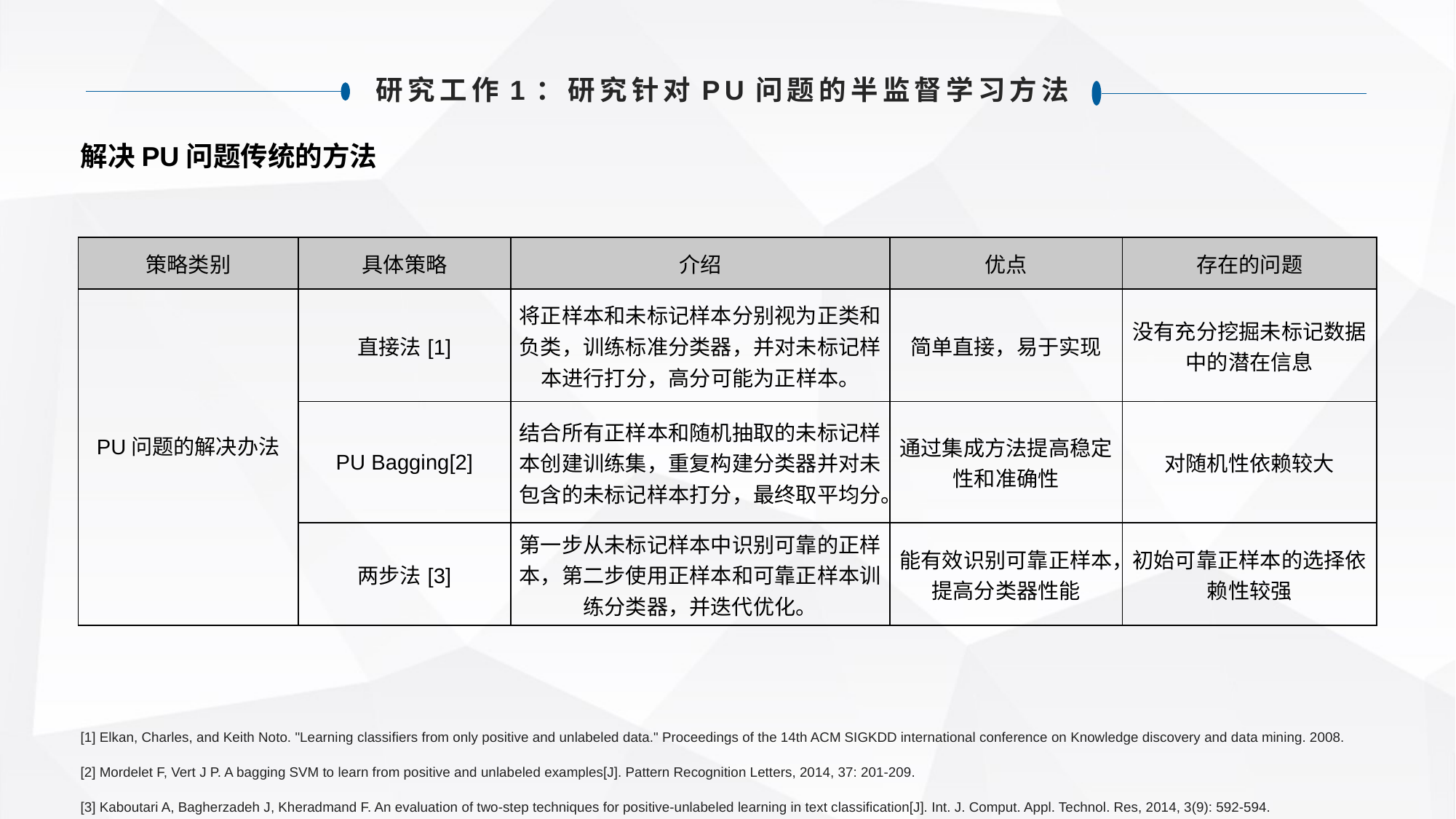

研究工作1：研究针对PU问题的半监督学习方法

解决PU问题传统的方法
| 策略类别 | 具体策略 | 介绍 | 优点 | 存在的问题 |
| --- | --- | --- | --- | --- |
| PU问题的解决办法 | 直接法[1] | 将正样本和未标记样本分别视为正类和负类，训练标准分类器，并对未标记样本进行打分，高分可能为正样本。 | 简单直接，易于实现 | 没有充分挖掘未标记数据中的潜在信息 |
|  | PU Bagging[2] | 结合所有正样本和随机抽取的未标记样本创建训练集，重复构建分类器并对未包含的未标记样本打分，最终取平均分。 | 通过集成方法提高稳定性和准确性 | 对随机性依赖较大 |
|  | 两步法[3] | 第一步从未标记样本中识别可靠的正样本，第二步使用正样本和可靠正样本训练分类器，并迭代优化。 | 能有效识别可靠正样本，提高分类器性能 | 初始可靠正样本的选择依赖性较强 |

[1] Elkan, Charles, and Keith Noto. "Learning classifiers from only positive and unlabeled data." Proceedings of the 14th ACM SIGKDD international conference on Knowledge discovery and data mining. 2008.
[2] Mordelet F, Vert J P. A bagging SVM to learn from positive and unlabeled examples[J]. Pattern Recognition Letters, 2014, 37: 201-209.
[3] Kaboutari A, Bagherzadeh J, Kheradmand F. An evaluation of two-step techniques for positive-unlabeled learning in text classification[J]. Int. J. Comput. Appl. Technol. Res, 2014, 3(9): 592-594.